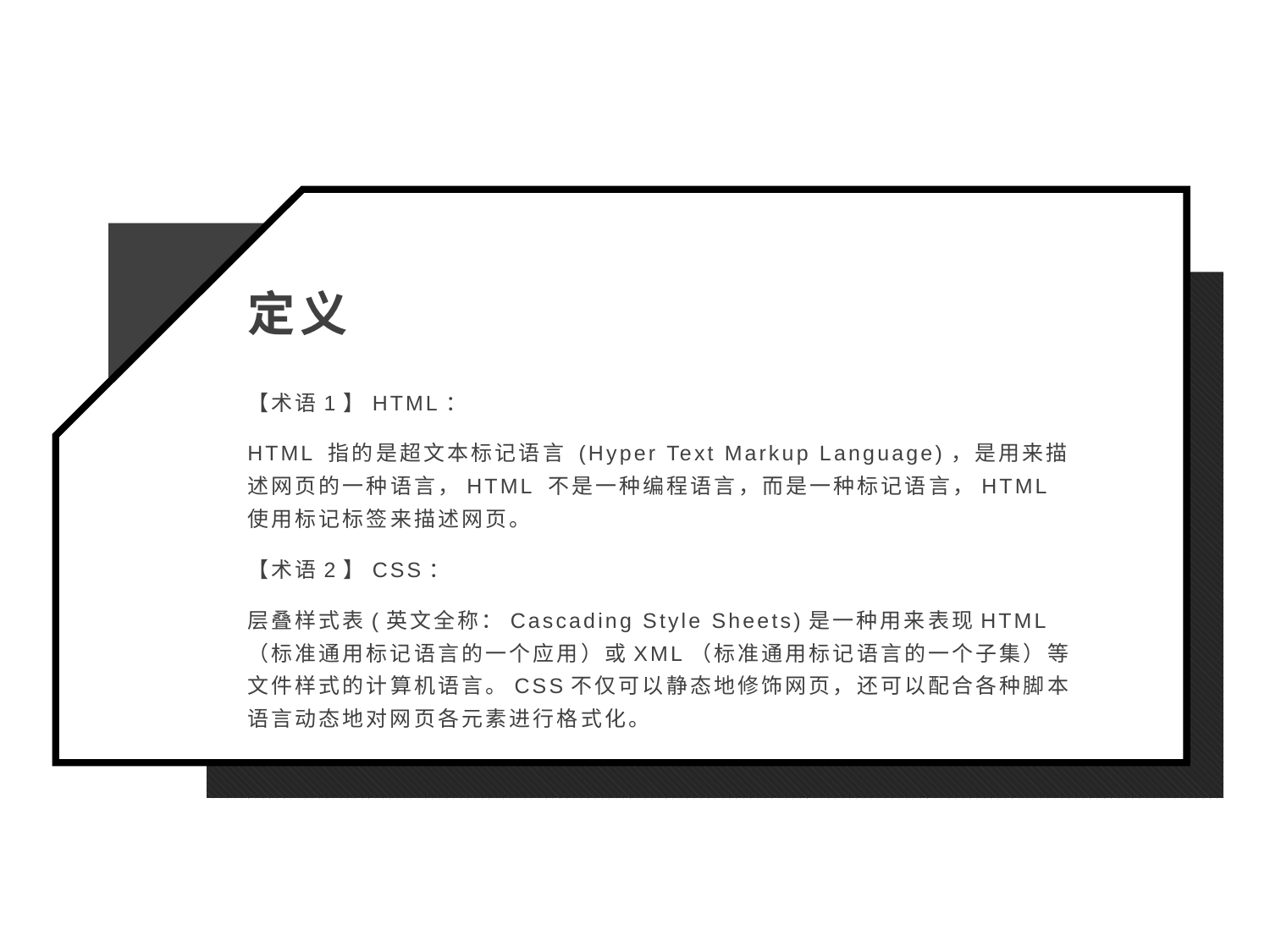

定义
【术语1】HTML：
HTML 指的是超文本标记语言 (Hyper Text Markup Language)，是用来描述网页的一种语言，HTML 不是一种编程语言，而是一种标记语言，HTML 使用标记标签来描述网页。
【术语2】CSS：
层叠样式表(英文全称：Cascading Style Sheets)是一种用来表现HTML（标准通用标记语言的一个应用）或XML（标准通用标记语言的一个子集）等文件样式的计算机语言。CSS不仅可以静态地修饰网页，还可以配合各种脚本语言动态地对网页各元素进行格式化。